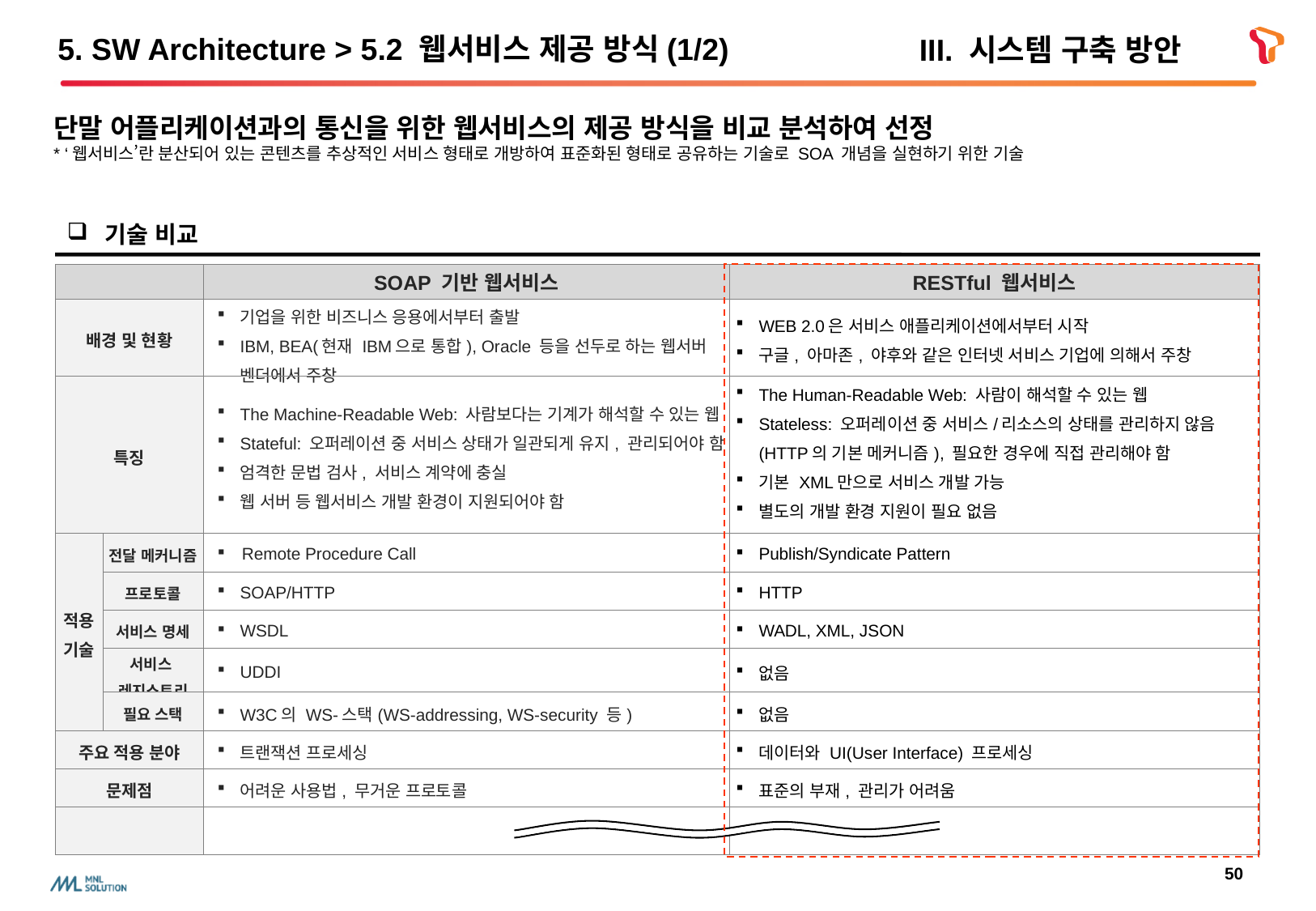

# 5. SW Architecture > 5.2 웹서비스 제공 방식(1/2)
III. 시스템 구축 방안
단말 어플리케이션과의 통신을 위한 웹서비스의 제공 방식을 비교 분석하여 선정
* ‘웹서비스’란 분산되어 있는 콘텐츠를 추상적인 서비스 형태로 개방하여 표준화된 형태로 공유하는 기술로 SOA 개념을 실현하기 위한 기술
기술 비교

|  |  | SOAP 기반 웹서비스 | RESTful 웹서비스 |
| --- | --- | --- | --- |
| 배경 및 현황 |  | 기업을 위한 비즈니스 응용에서부터 출발 IBM, BEA(현재 IBM으로 통합), Oracle 등을 선두로 하는 웹서버 벤더에서 주창 | WEB 2.0은 서비스 애플리케이션에서부터 시작 구글, 아마존, 야후와 같은 인터넷 서비스 기업에 의해서 주창 |
| 특징 |  | The Machine-Readable Web: 사람보다는 기계가 해석할 수 있는 웹 Stateful: 오퍼레이션 중 서비스 상태가 일관되게 유지, 관리되어야 함 엄격한 문법 검사, 서비스 계약에 충실 웹 서버 등 웹서비스 개발 환경이 지원되어야 함 | The Human-Readable Web: 사람이 해석할 수 있는 웹 Stateless: 오퍼레이션 중 서비스/리소스의 상태를 관리하지 않음(HTTP의 기본 메커니즘), 필요한 경우에 직접 관리해야 함 기본 XML만으로 서비스 개발 가능 별도의 개발 환경 지원이 필요 없음 |
| 적용 기술 | 전달 메커니즘 | Remote Procedure Call | Publish/Syndicate Pattern |
|  | 프로토콜 | SOAP/HTTP | HTTP |
|  | 서비스 명세 | WSDL | WADL, XML, JSON |
|  | 서비스 레지스트리 | UDDI | 없음 |
|  | 필요 스택 | W3C의 WS-스택(WS-addressing, WS-security 등) | 없음 |
| 주요 적용 분야 |  | 트랜잭션 프로세싱 | 데이터와 UI(User Interface) 프로세싱 |
| 문제점 |  | 어려운 사용법, 무거운 프로토콜 | 표준의 부재, 관리가 어려움 |
|  |  |  |  |